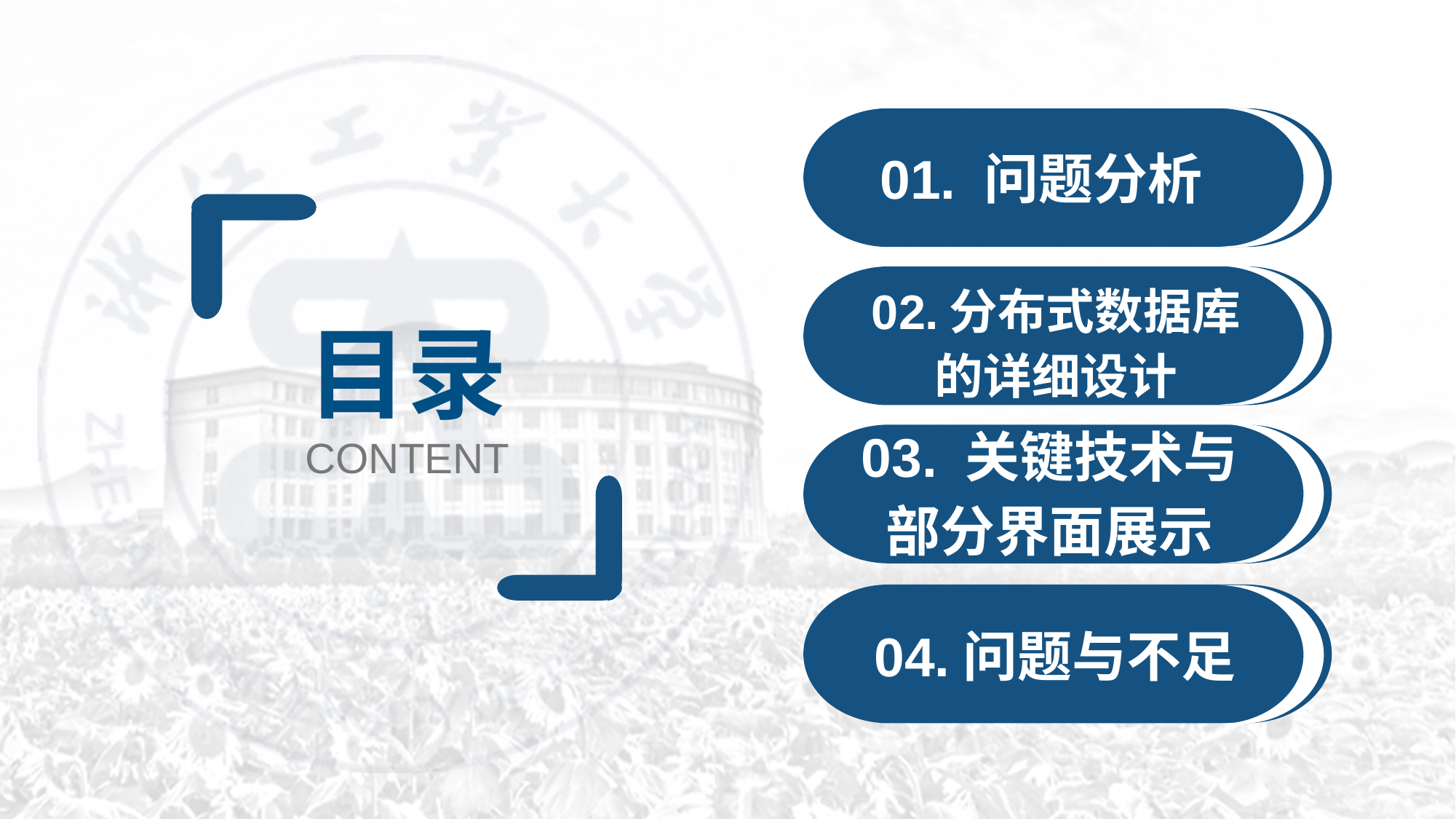

01. 问题分析
02.分布式数据库的详细设计
03. 关键技术与
部分界面展示
04.问题与不足